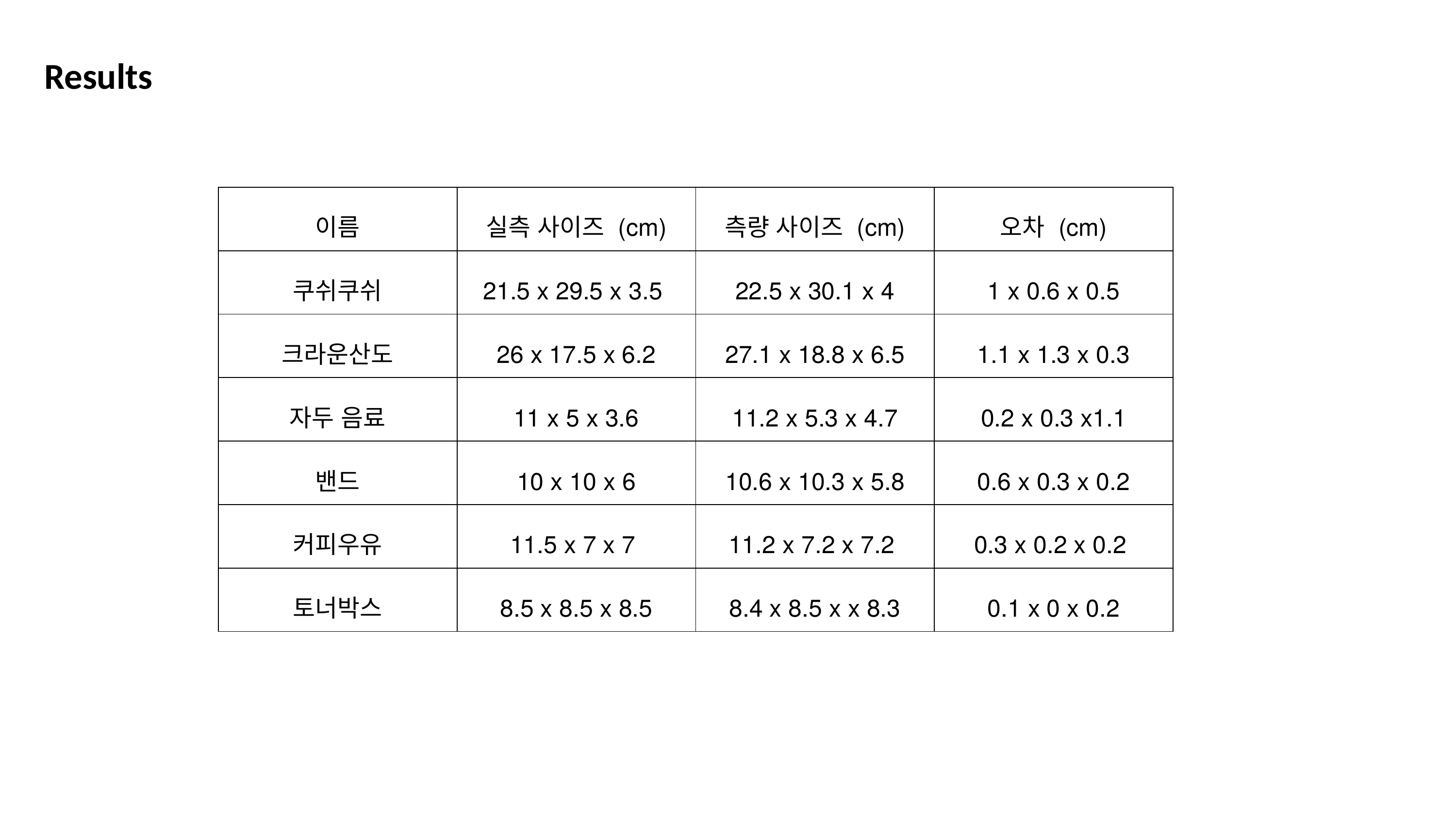

# Results
| 이름 | 실측 사이즈 (cm) | 측량 사이즈 (cm) | 오차 (cm) |
| --- | --- | --- | --- |
| 쿠쉬쿠쉬 | 21.5 x 29.5 x 3.5 | 22.5 x 30.1 x 4 | 1 x 0.6 x 0.5 |
| 크라운산도 | 26 x 17.5 x 6.2 | 27.1 x 18.8 x 6.5 | 1.1 x 1.3 x 0.3 |
| 자두 음료 | 11 x 5 x 3.6 | 11.2 x 5.3 x 4.7 | 0.2 x 0.3 x1.1 |
| 밴드 | 10 x 10 x 6 | 10.6 x 10.3 x 5.8 | 0.6 x 0.3 x 0.2 |
| 커피우유 | 11.5 x 7 x 7 | 11.2 x 7.2 x 7.2 | 0.3 x 0.2 x 0.2 |
| 토너박스 | 8.5 x 8.5 x 8.5 | 8.4 x 8.5 x x 8.3 | 0.1 x 0 x 0.2 |